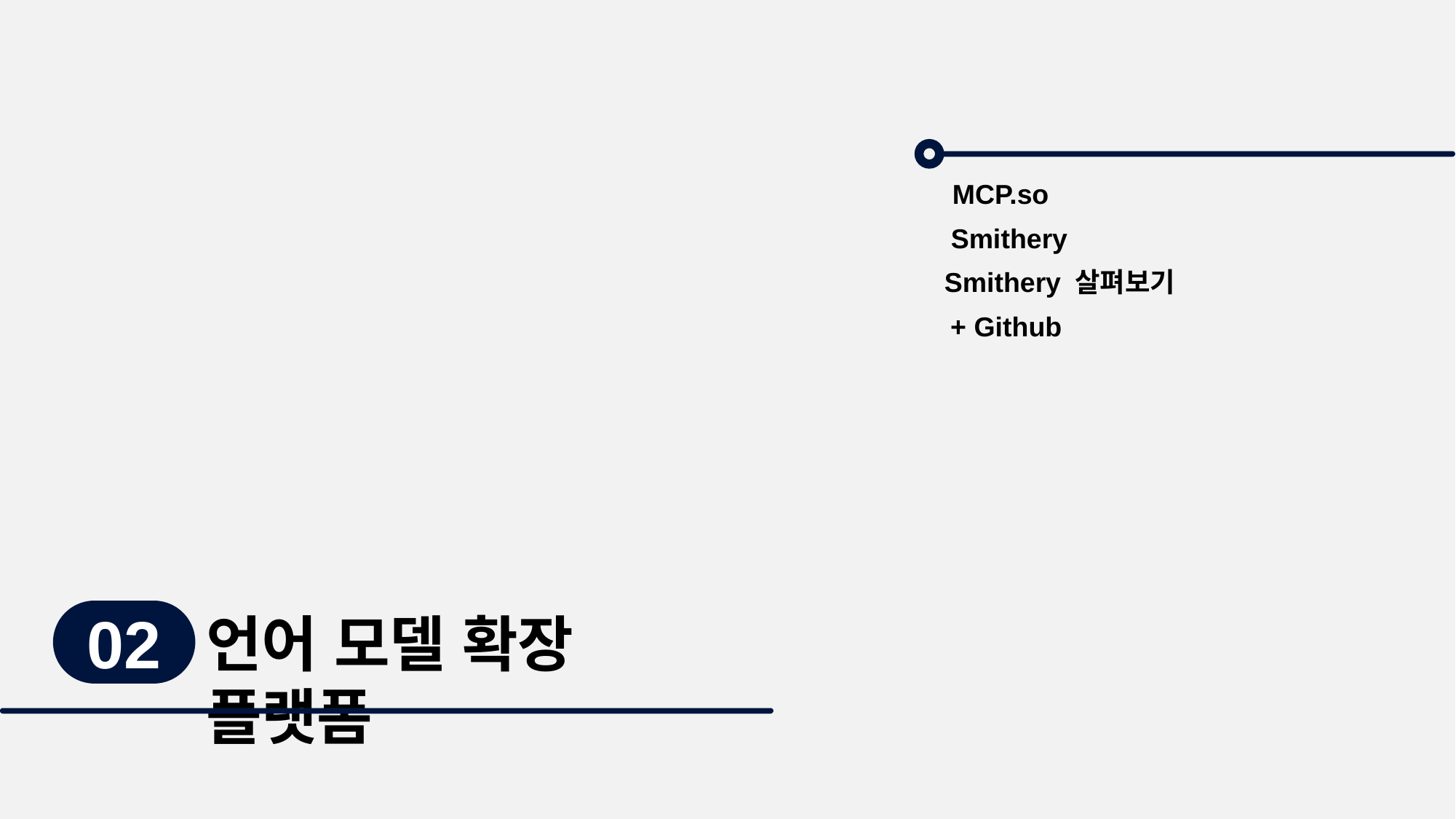

MCP.so
Smithery
Smithery 살펴보기
+ Github
02
언어 모델 확장 플랫폼